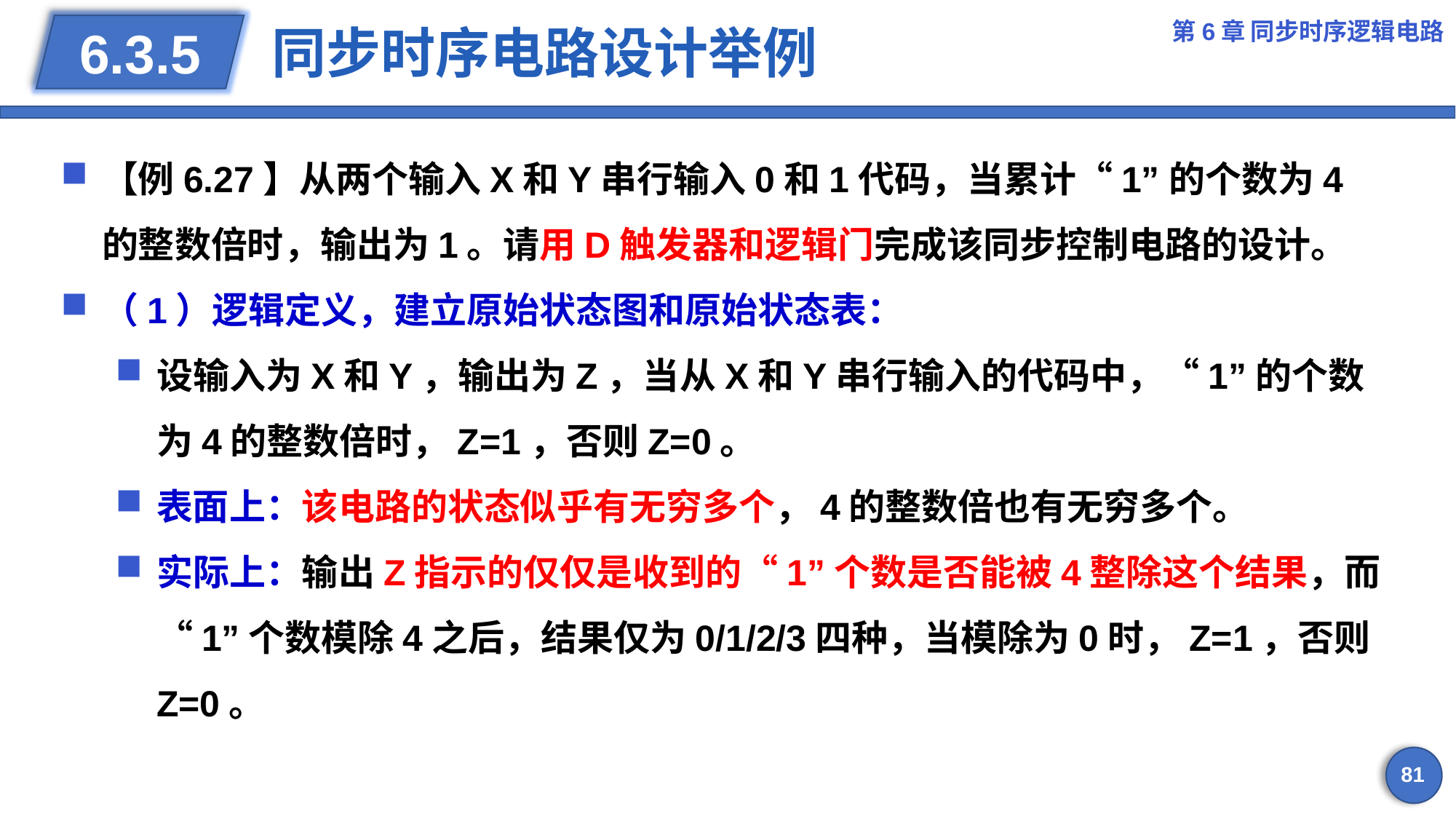

第6章 同步时序逻辑电路
# 同步时序电路设计举例
6.3.5
【例6.27】从两个输入X和Y串行输入0和1代码，当累计“1”的个数为4的整数倍时，输出为1。请用D触发器和逻辑门完成该同步控制电路的设计。
（1）逻辑定义，建立原始状态图和原始状态表：
设输入为X和Y，输出为Z，当从X和Y串行输入的代码中，“1”的个数为4的整数倍时，Z=1，否则Z=0。
表面上：该电路的状态似乎有无穷多个，4的整数倍也有无穷多个。
实际上：输出Z指示的仅仅是收到的“1”个数是否能被4整除这个结果，而“1”个数模除4之后，结果仅为0/1/2/3四种，当模除为0时，Z=1，否则Z=0。
81